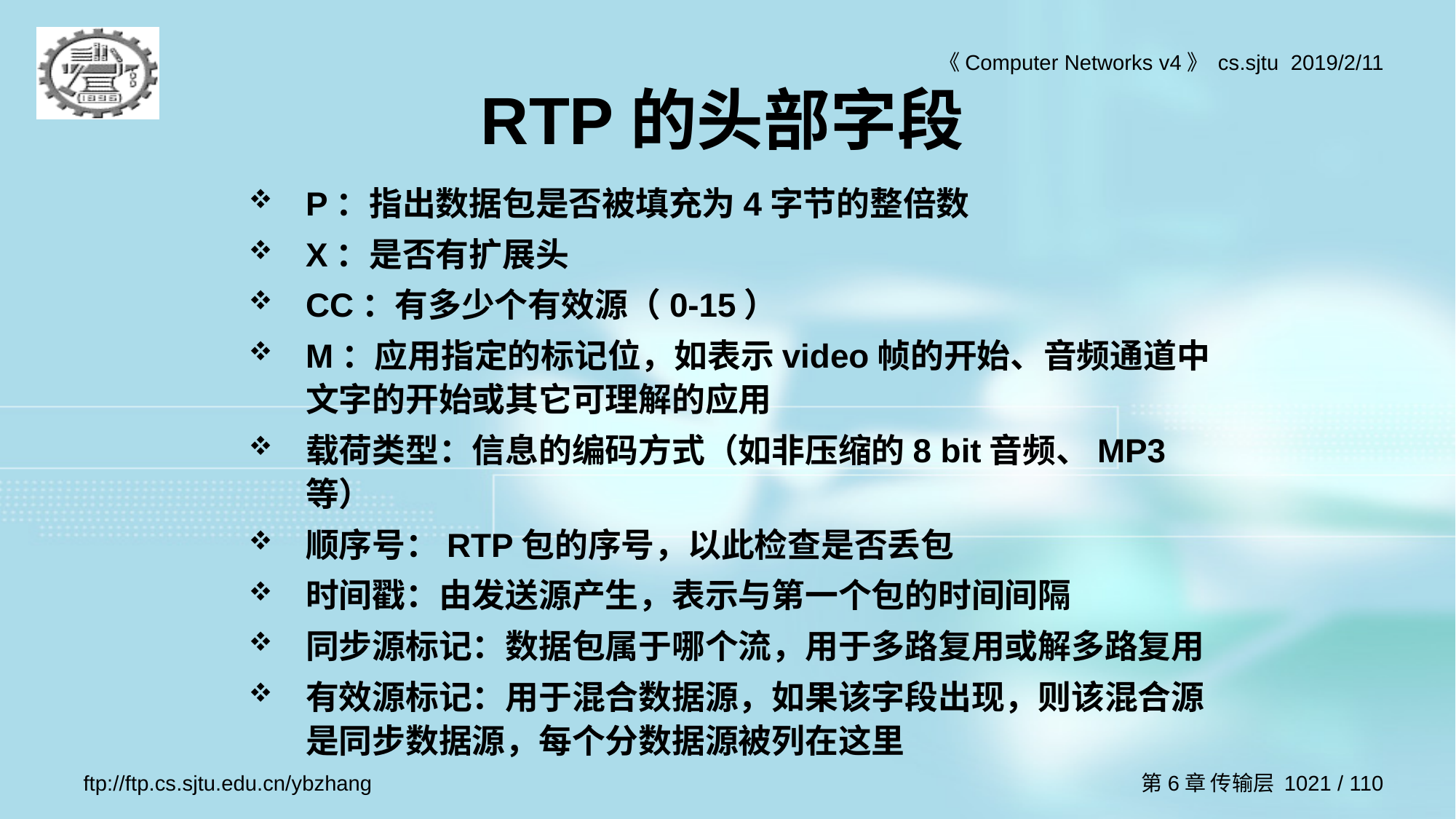

# RTP的头部字段
P：指出数据包是否被填充为4字节的整倍数
X：是否有扩展头
CC：有多少个有效源（0-15）
M：应用指定的标记位，如表示video帧的开始、音频通道中文字的开始或其它可理解的应用
载荷类型：信息的编码方式（如非压缩的8 bit音频、MP3等）
顺序号：RTP包的序号，以此检查是否丢包
时间戳：由发送源产生，表示与第一个包的时间间隔
同步源标记：数据包属于哪个流，用于多路复用或解多路复用
有效源标记：用于混合数据源，如果该字段出现，则该混合源是同步数据源，每个分数据源被列在这里